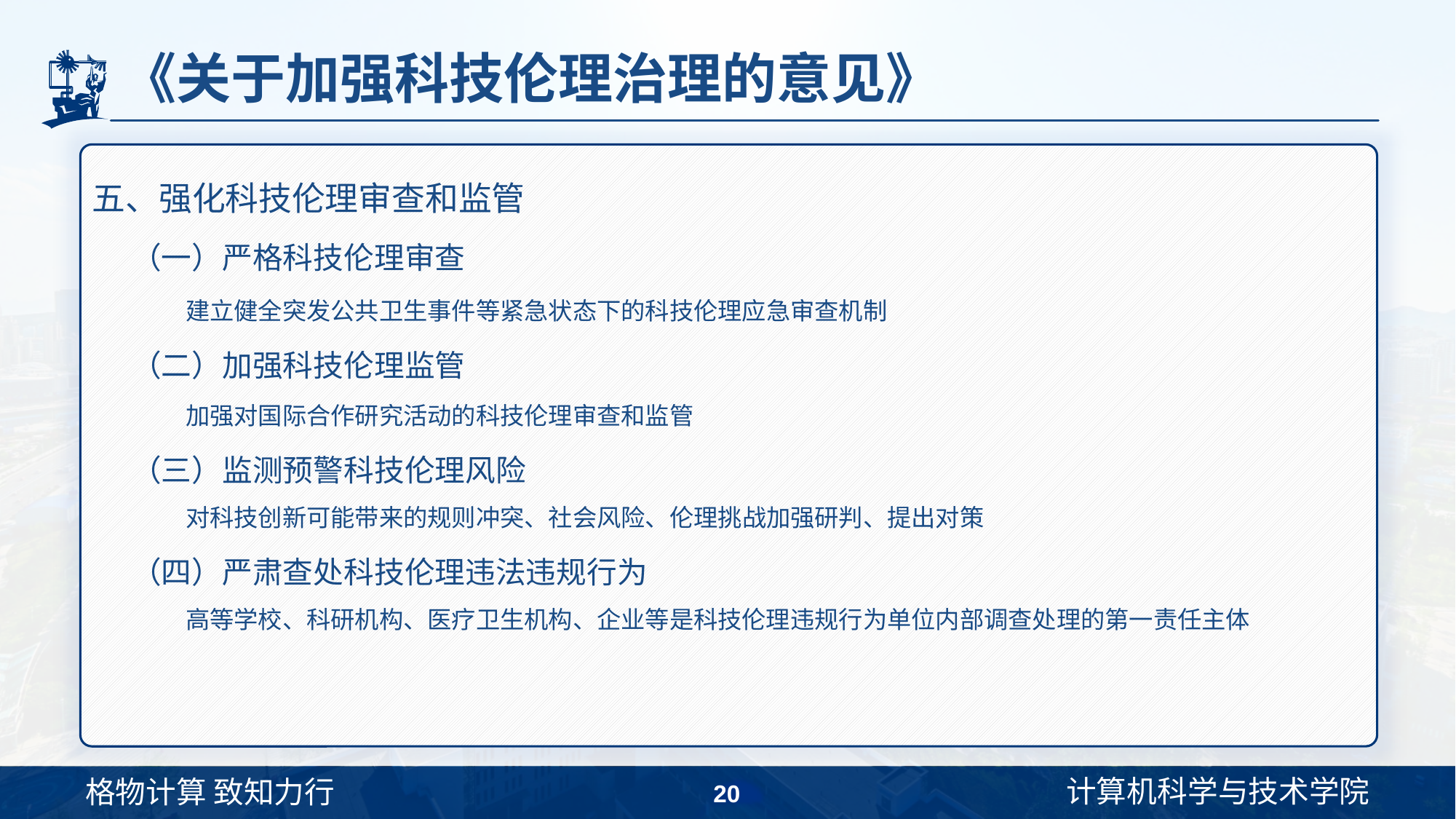

# 《关于加强科技伦理治理的意见》
五、强化科技伦理审查和监管
（一）严格科技伦理审查
建立健全突发公共卫生事件等紧急状态下的科技伦理应急审查机制
（二）加强科技伦理监管
加强对国际合作研究活动的科技伦理审查和监管
（三）监测预警科技伦理风险
对科技创新可能带来的规则冲突、社会风险、伦理挑战加强研判、提出对策
（四）严肃查处科技伦理违法违规行为
高等学校、科研机构、医疗卫生机构、企业等是科技伦理违规行为单位内部调查处理的第一责任主体
20